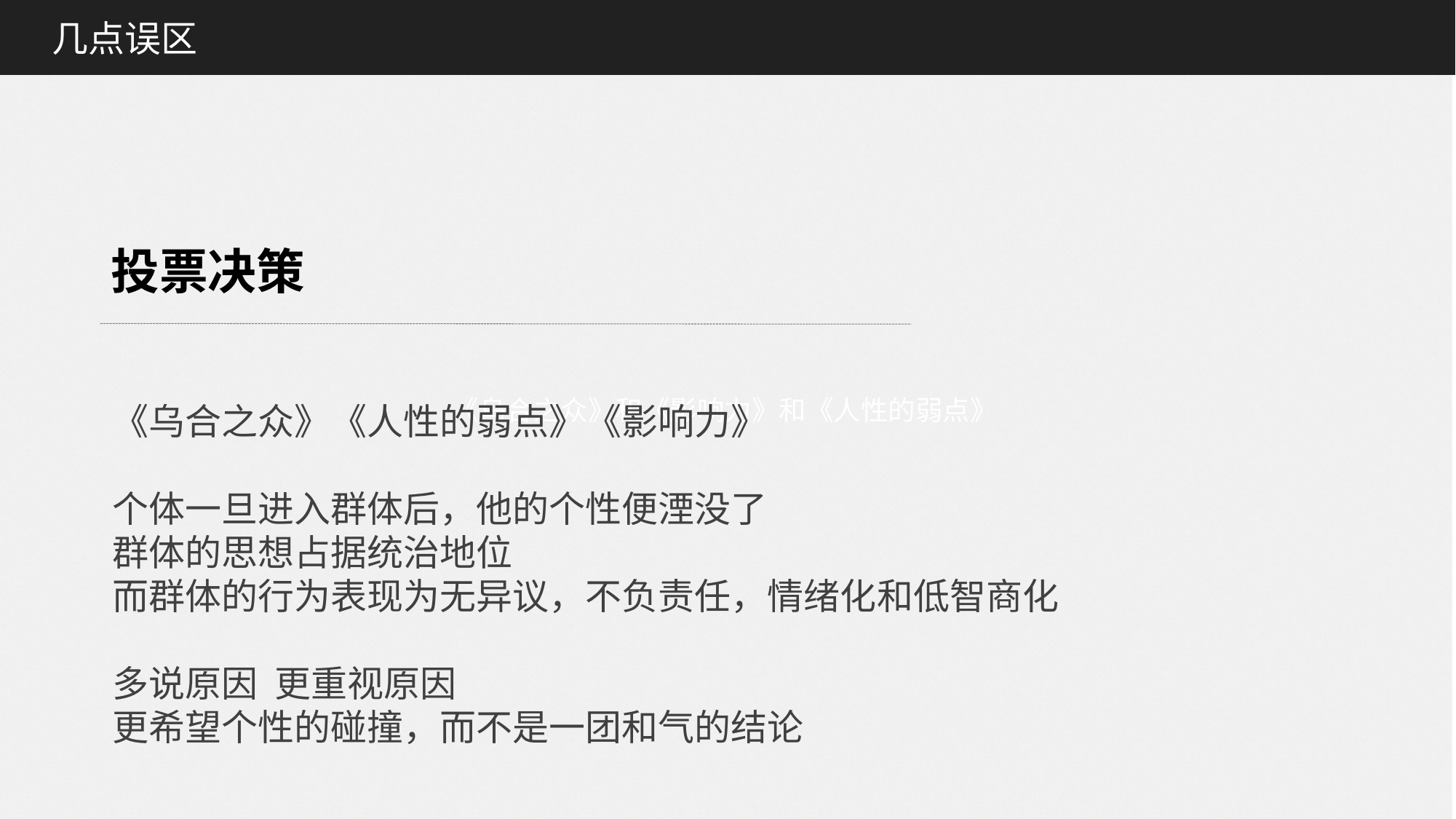

几点误区
《乌合之众》和《影响力》和《人性的弱点》
投票决策
《乌合之众》《人性的弱点》《影响力》

个体一旦进入群体后，他的个性便湮没了
群体的思想占据统治地位
而群体的行为表现为无异议，不负责任，情绪化和低智商化

多说原因  更重视原因
更希望个性的碰撞，而不是一团和气的结论